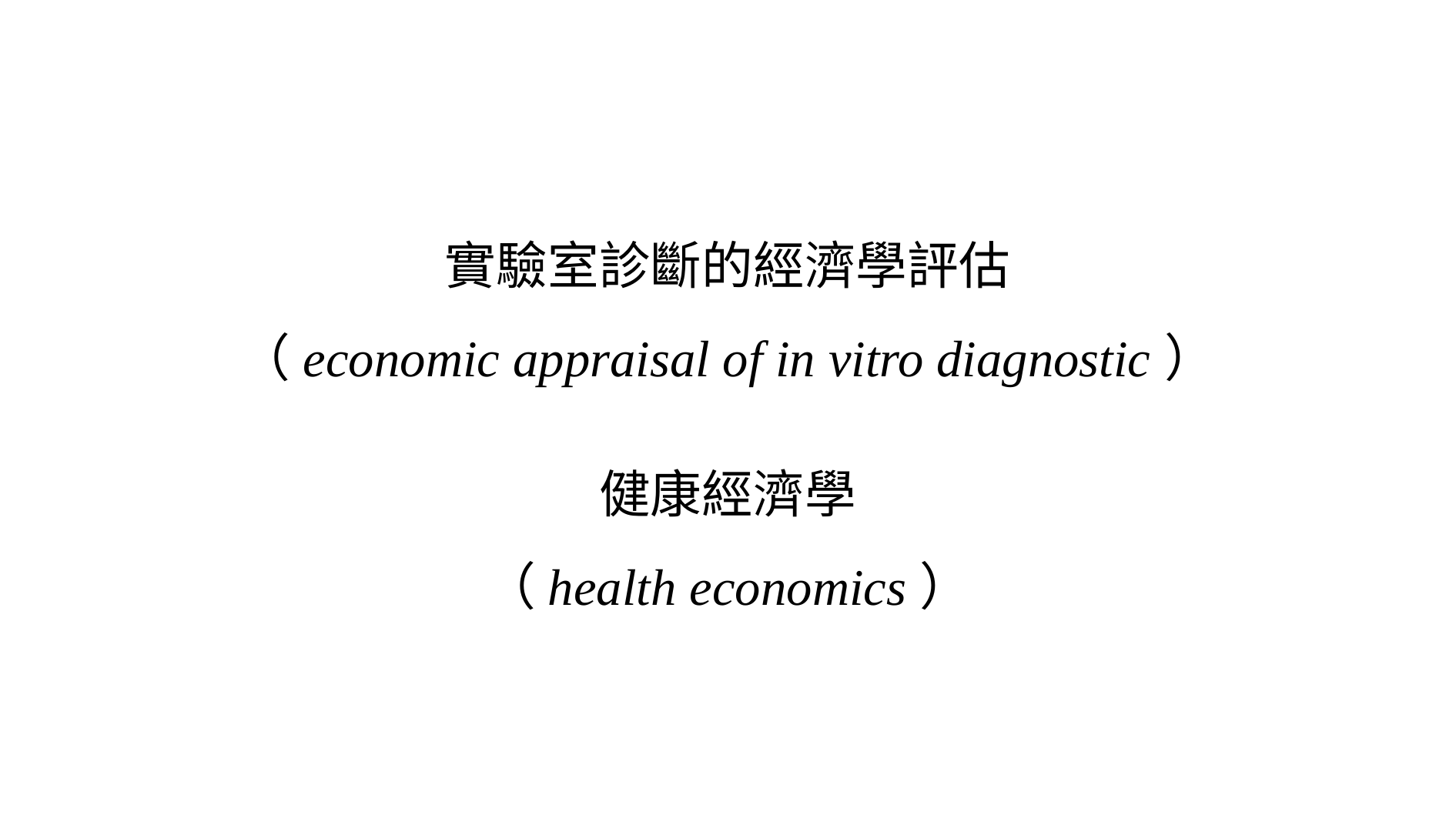

# 實驗室診斷的經濟學評估 （economic appraisal of in vitro diagnostic）
健康經濟學
（health economics）